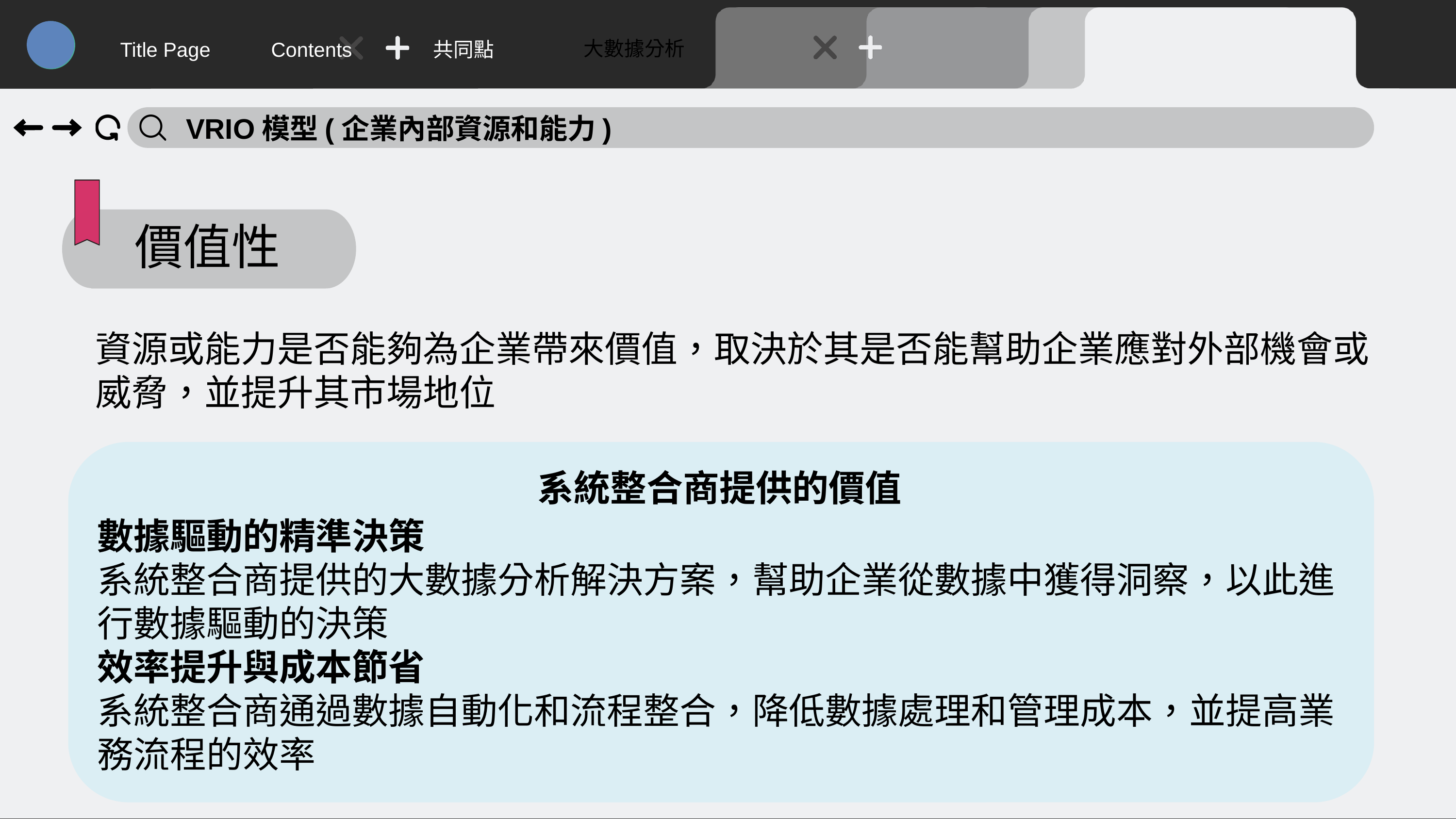

大數據分析
Title Page
Contents
共同點

VRIO模型(企業內部資源和能力)

價值性
資源或能力是否能夠為企業帶來價值，取決於其是否能幫助企業應對外部機會或威脅，並提升其市場地位

系統整合商提供的價值
數據驅動的精準決策
系統整合商提供的大數據分析解決方案，幫助企業從數據中獲得洞察，以此進行數據驅動的決策
效率提升與成本節省
系統整合商通過數據自動化和流程整合，降低數據處理和管理成本，並提高業務流程的效率
30